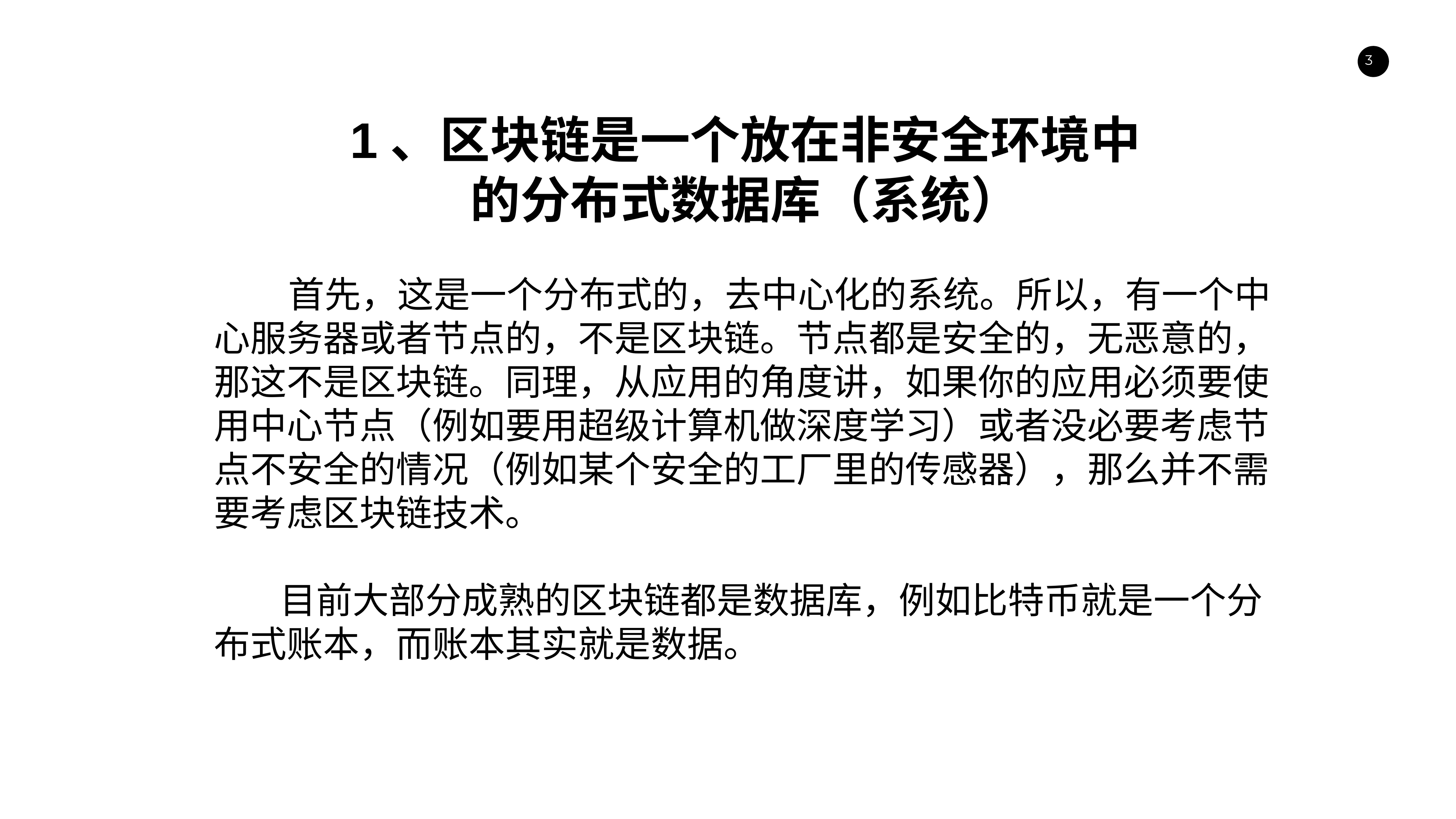

1、区块链是一个放在非安全环境中的分布式数据库（系统）
        首先，这是一个分布式的，去中心化的系统。所以，有一个中心服务器或者节点的，不是区块链。节点都是安全的，无恶意的，那这不是区块链。同理，从应用的角度讲，如果你的应用必须要使用中心节点（例如要用超级计算机做深度学习）或者没必要考虑节点不安全的情况（例如某个安全的工厂里的传感器），那么并不需要考虑区块链技术。

       目前大部分成熟的区块链都是数据库，例如比特币就是一个分布式账本，而账本其实就是数据。